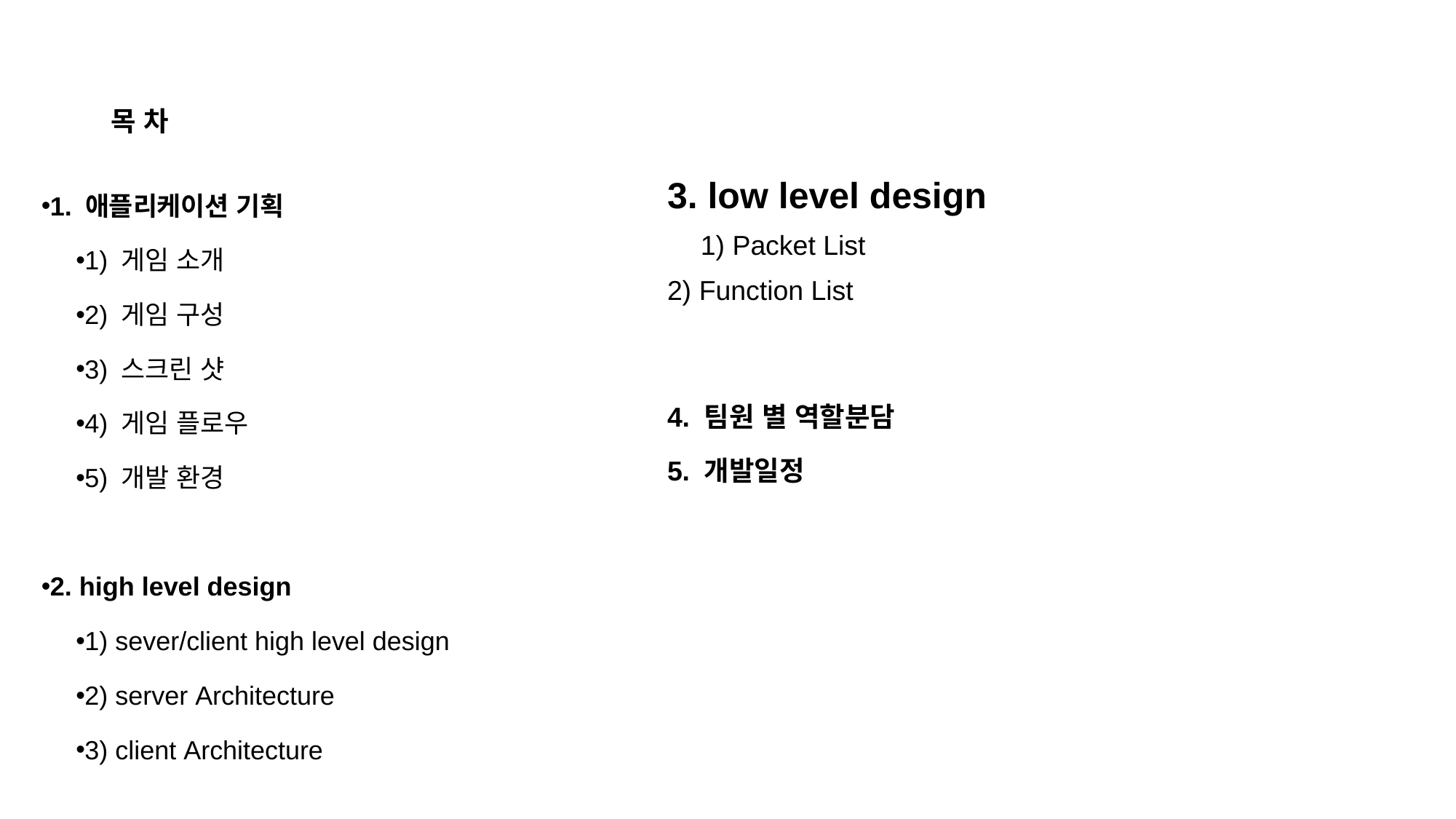

# 목 차
3. low level design
1) Packet List
2) Function List
1. 애플리케이션 기획
1) 게임 소개
2) 게임 구성
3) 스크린 샷
4) 게임 플로우
5) 개발 환경

2. high level design
1) sever/client high level design
2) server Architecture
3) client Architecture

4. 팀원 별 역할분담
5. 개발일정